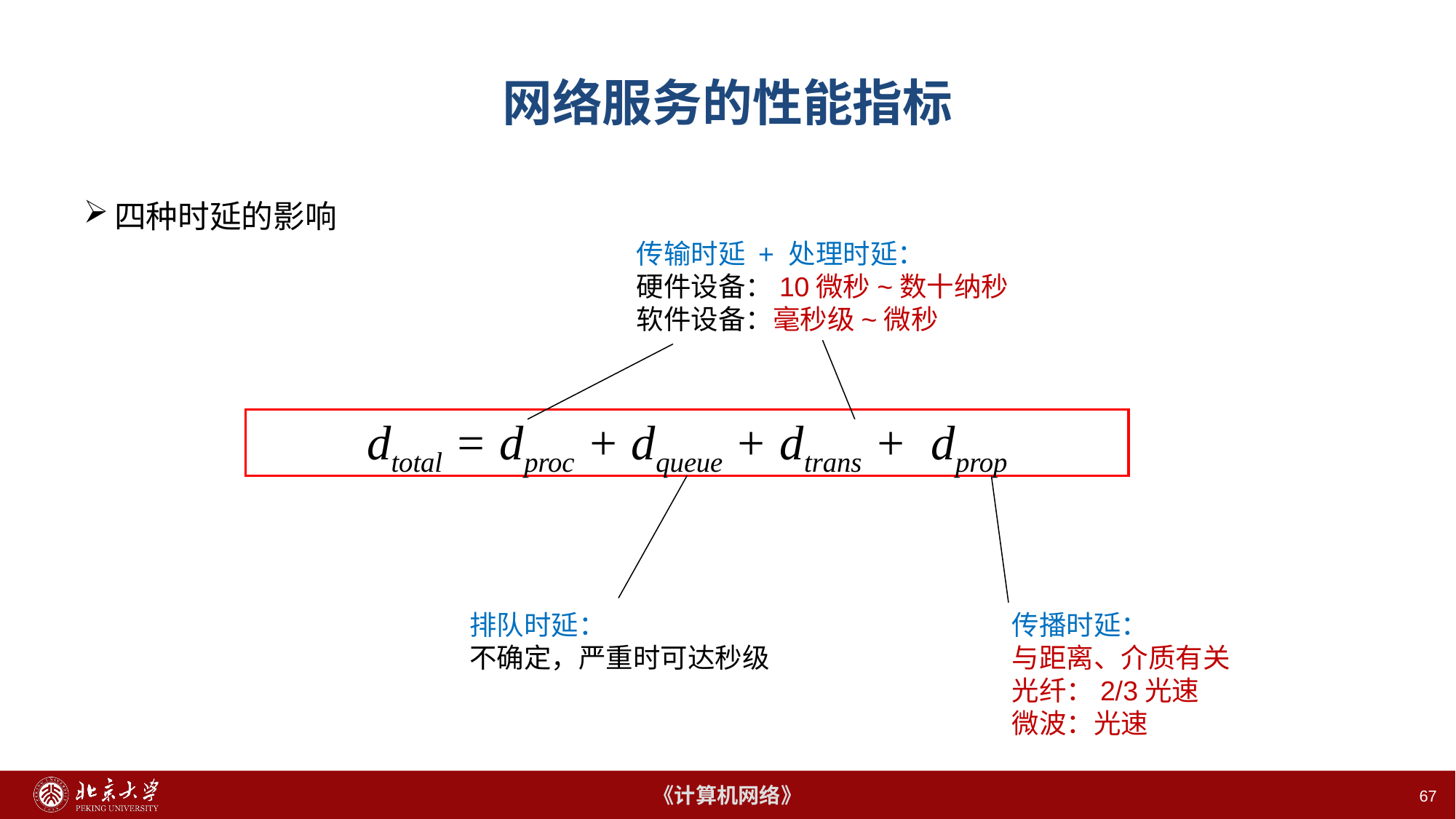

67
# 网络服务的性能指标
四种时延的影响
传输时延 + 处理时延：
硬件设备：10微秒~数十纳秒
软件设备：毫秒级~微秒
dtotal = dproc + dqueue + dtrans +  dprop
排队时延：
不确定，严重时可达秒级
传播时延：
与距离、介质有关
光纤：2/3光速
微波：光速